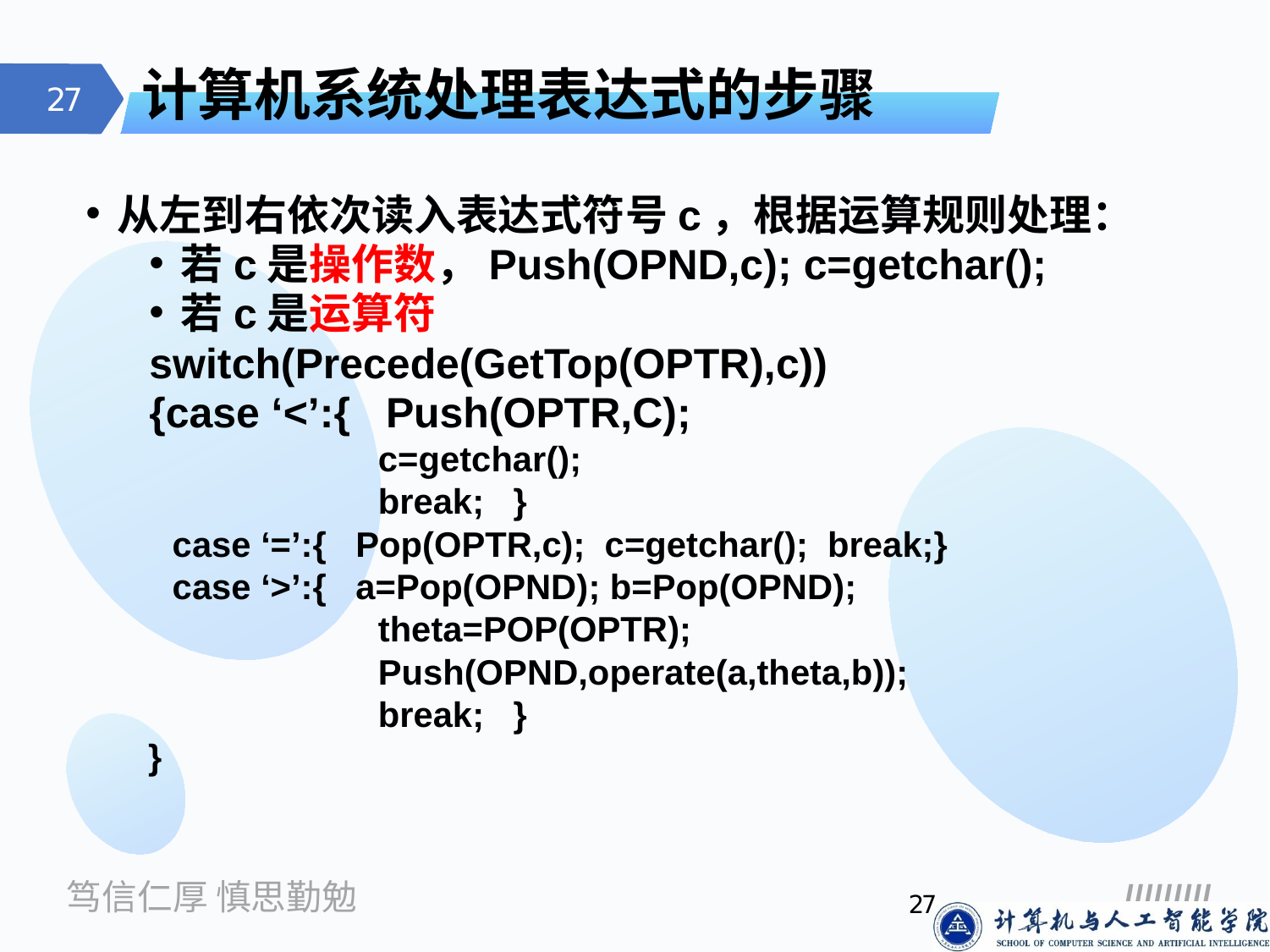

# 计算机系统处理表达式的步骤
从左到右依次读入表达式符号c，根据运算规则处理：
若c是操作数，Push(OPND,c); c=getchar();
若c是运算符
switch(Precede(GetTop(OPTR),c))
{case ‘<’:{   Push(OPTR,C);
                 c=getchar();
                 break;   }
case ‘=’:{   Pop(OPTR,c);  c=getchar();  break;}
case ‘>’:{   a=Pop(OPND); b=Pop(OPND);
                 theta=POP(OPTR);
                 Push(OPND,operate(a,theta,b));
                 break;   }
}
27